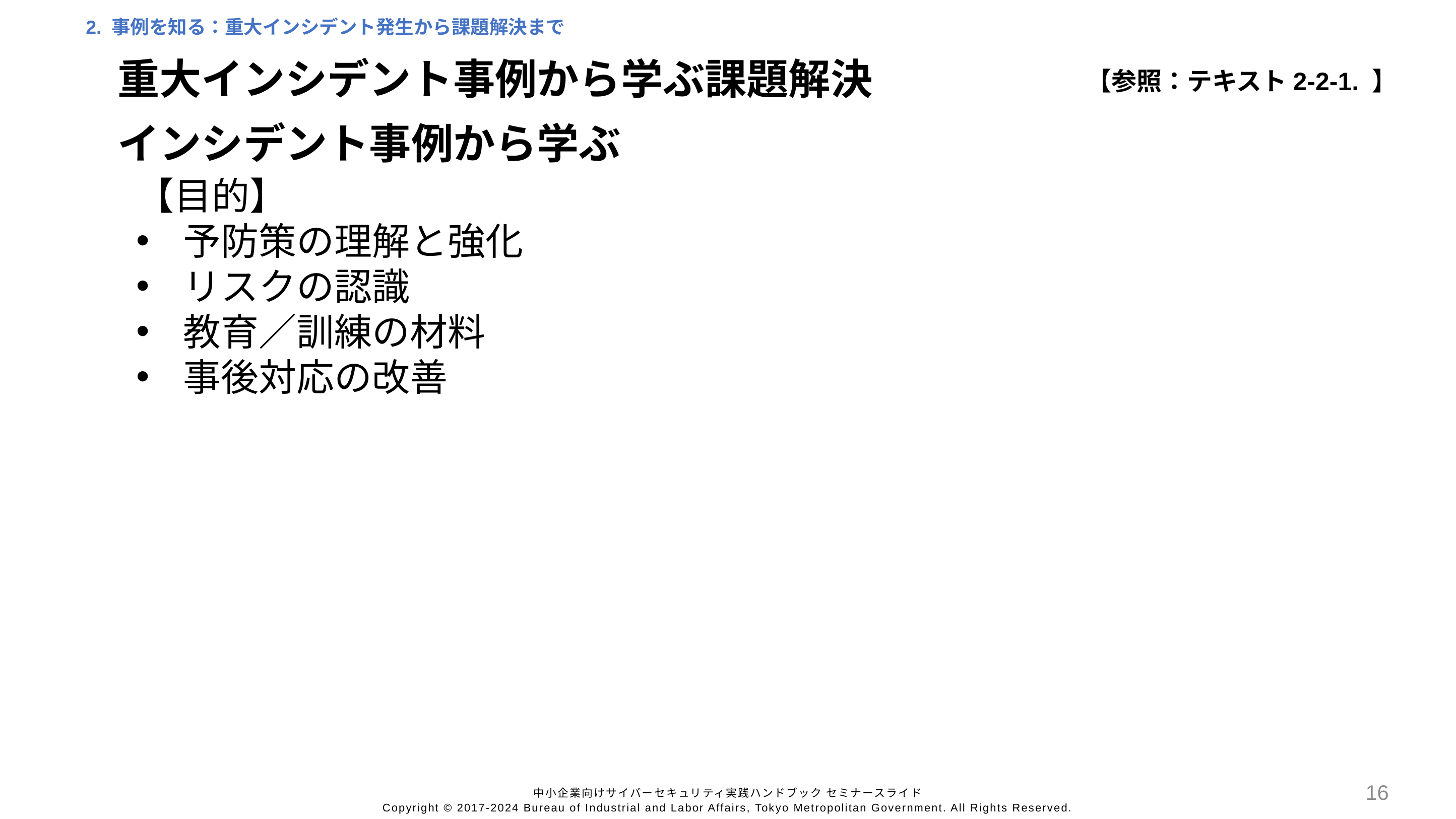

2. 事例を知る：重大インシデント発生から課題解決まで
重大インシデント事例から学ぶ課題解決
【参照：テキスト2-2-1. 】
インシデント事例から学ぶ
【目的】
予防策の理解と強化
リスクの認識
教育／訓練の材料
事後対応の改善
16